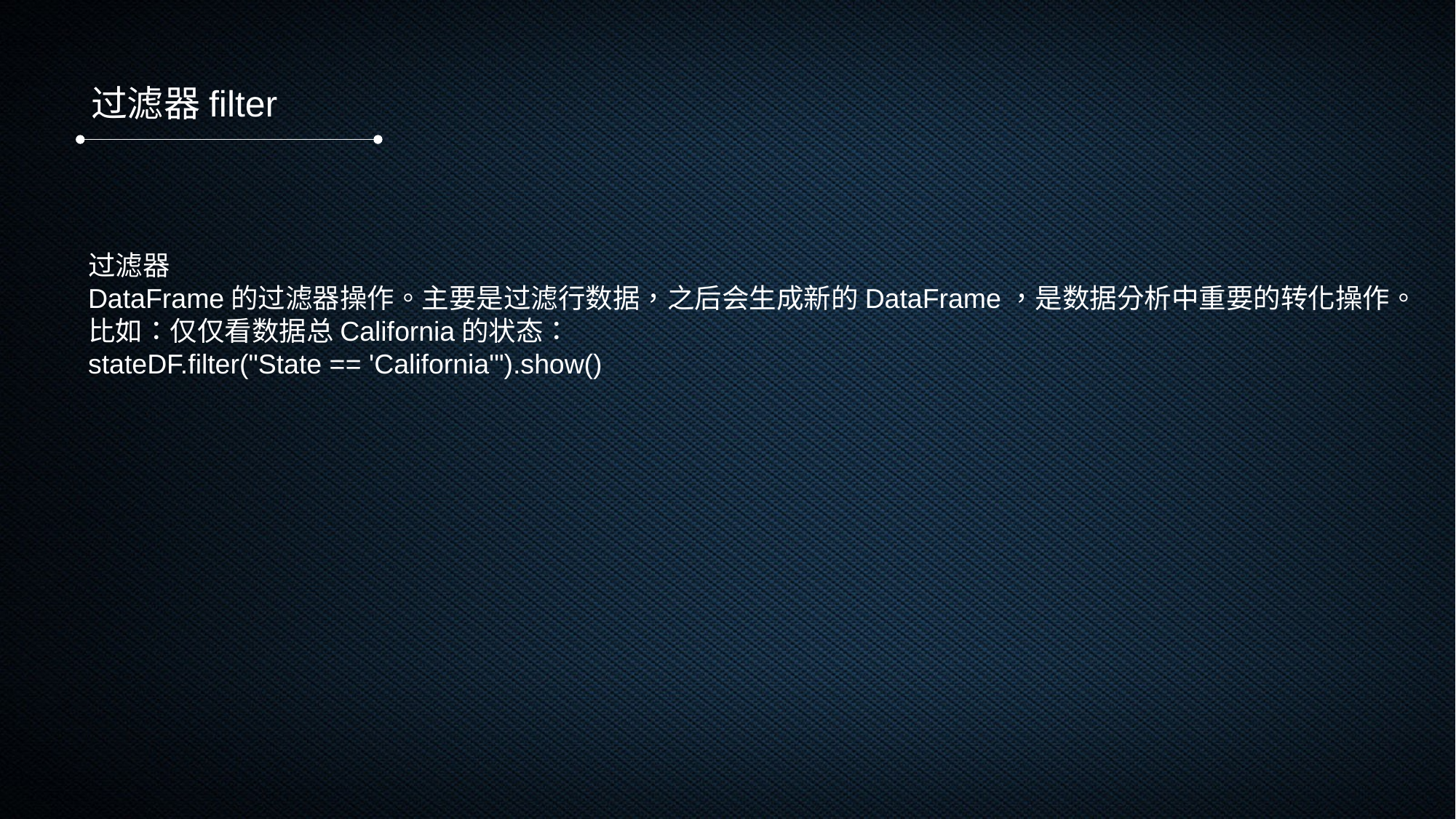

过滤器filter
过滤器
DataFrame的过滤器操作。主要是过滤行数据，之后会生成新的DataFrame，是数据分析中重要的转化操作。
比如：仅仅看数据总California的状态：
stateDF.filter("State == 'California'").show()